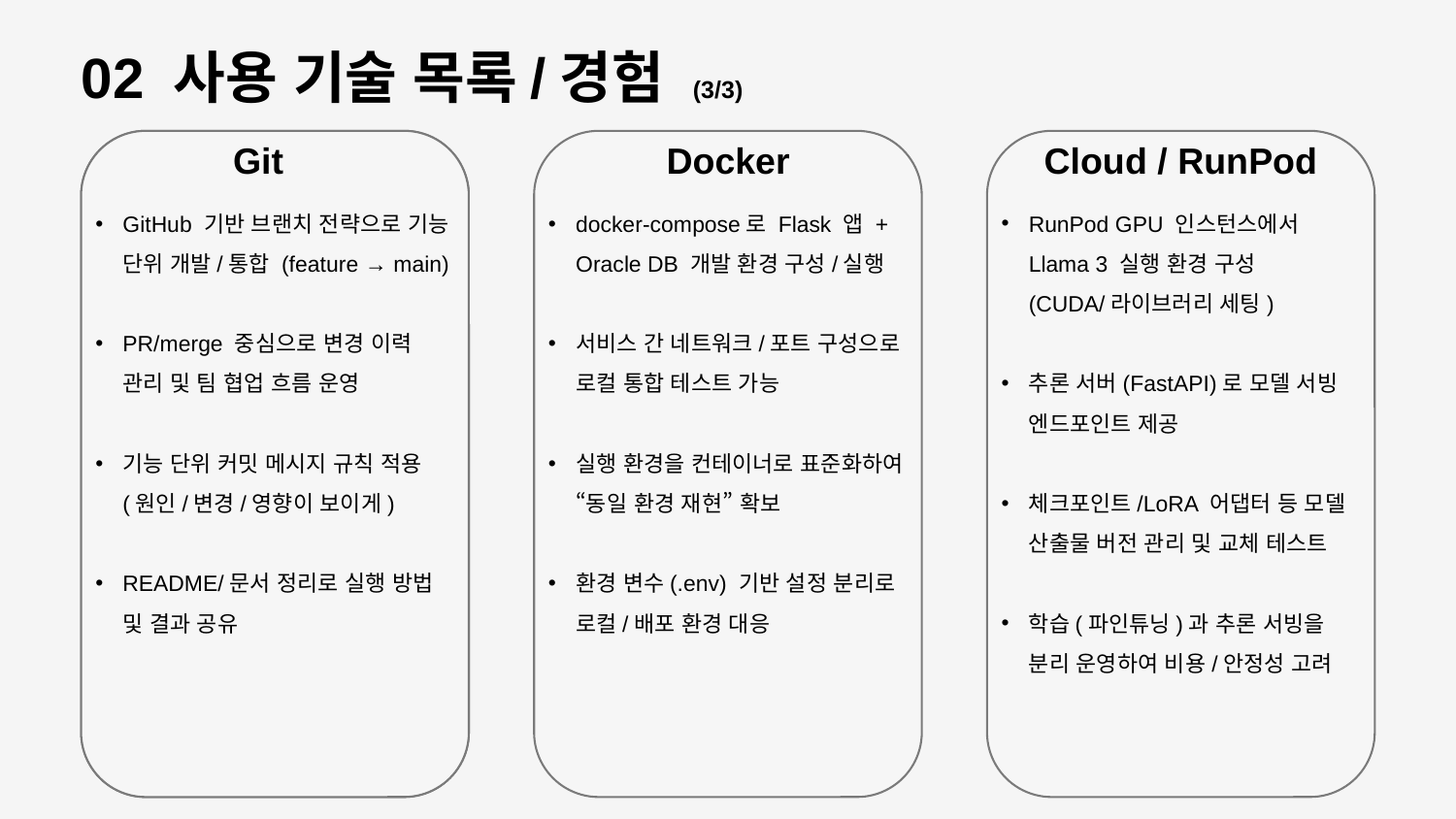

02 사용 기술 목록/경험 (3/3)
Git

Docker

Cloud / RunPod

GitHub 기반 브랜치 전략으로 기능 단위 개발/통합 (feature → main)

PR/merge 중심으로 변경 이력 관리 및 팀 협업 흐름 운영

기능 단위 커밋 메시지 규칙 적용 (원인/변경/영향이 보이게)

README/문서 정리로 실행 방법 및 결과 공유
docker-compose로 Flask 앱 + Oracle DB 개발 환경 구성/실행

서비스 간 네트워크/포트 구성으로 로컬 통합 테스트 가능

실행 환경을 컨테이너로 표준화하여 “동일 환경 재현” 확보

환경 변수(.env) 기반 설정 분리로 로컬/배포 환경 대응
RunPod GPU 인스턴스에서 Llama 3 실행 환경 구성 (CUDA/라이브러리 세팅)

추론 서버(FastAPI)로 모델 서빙 엔드포인트 제공

체크포인트/LoRA 어댑터 등 모델 산출물 버전 관리 및 교체 테스트

학습(파인튜닝)과 추론 서빙을 분리 운영하여 비용/안정성 고려